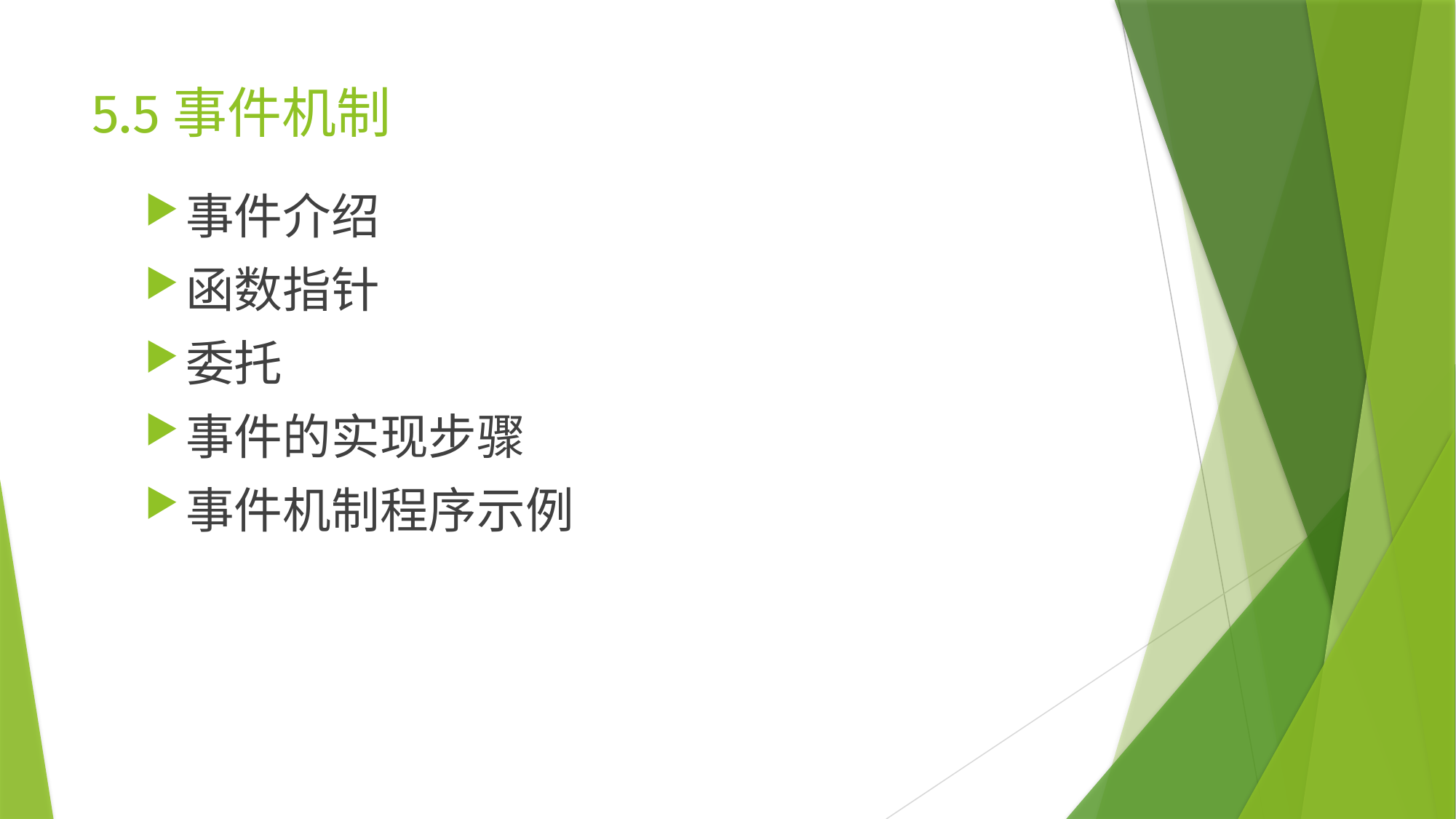

# 5.5事件机制
事件介绍
函数指针
委托
事件的实现步骤
事件机制程序示例